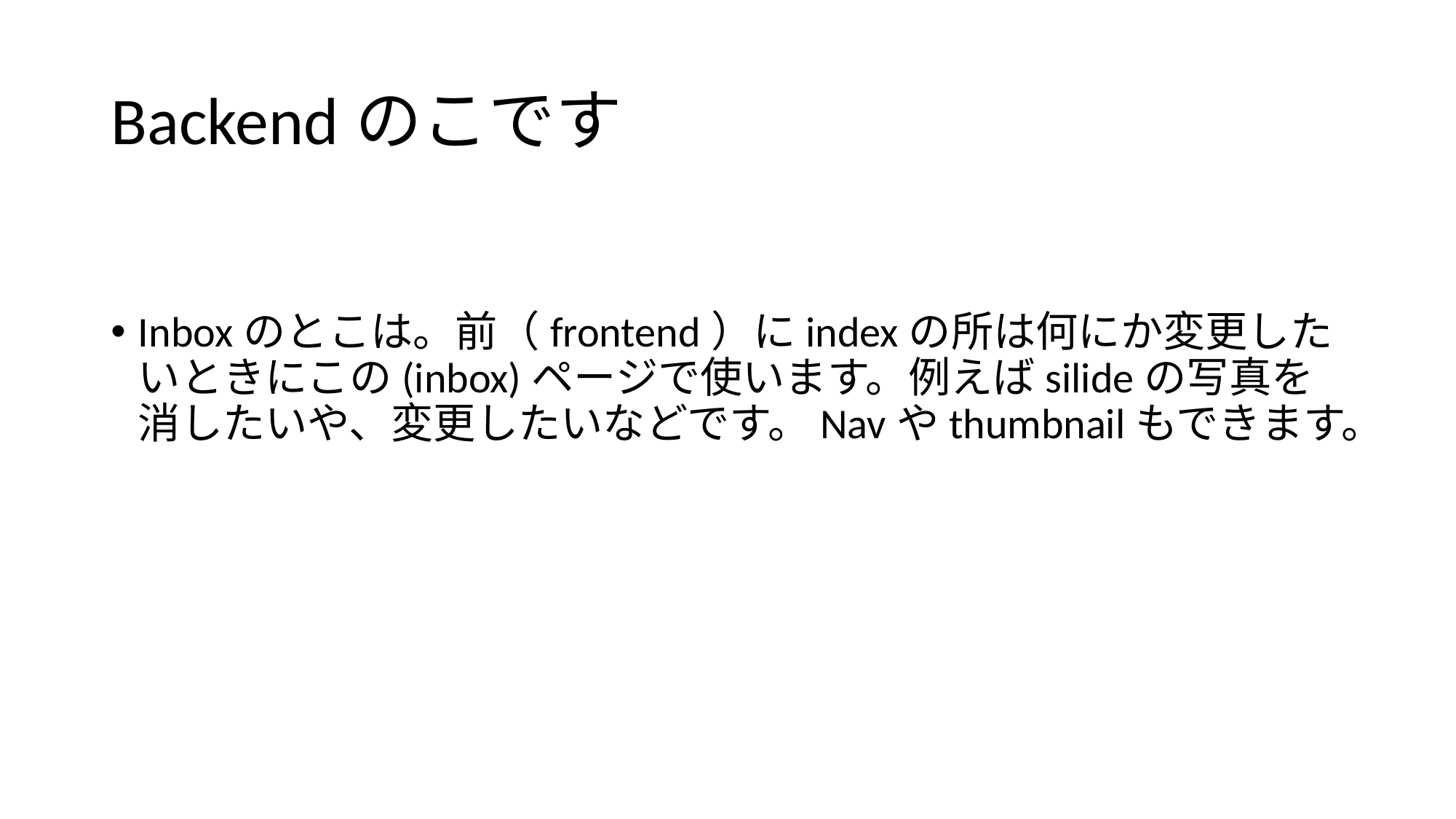

# Backendのこです
Inboxのとこは。前（frontend）にindexの所は何にか変更したいときにこの(inbox)ページで使います。例えばsilideの写真を消したいや、変更したいなどです。Navやthumbnailもできます。